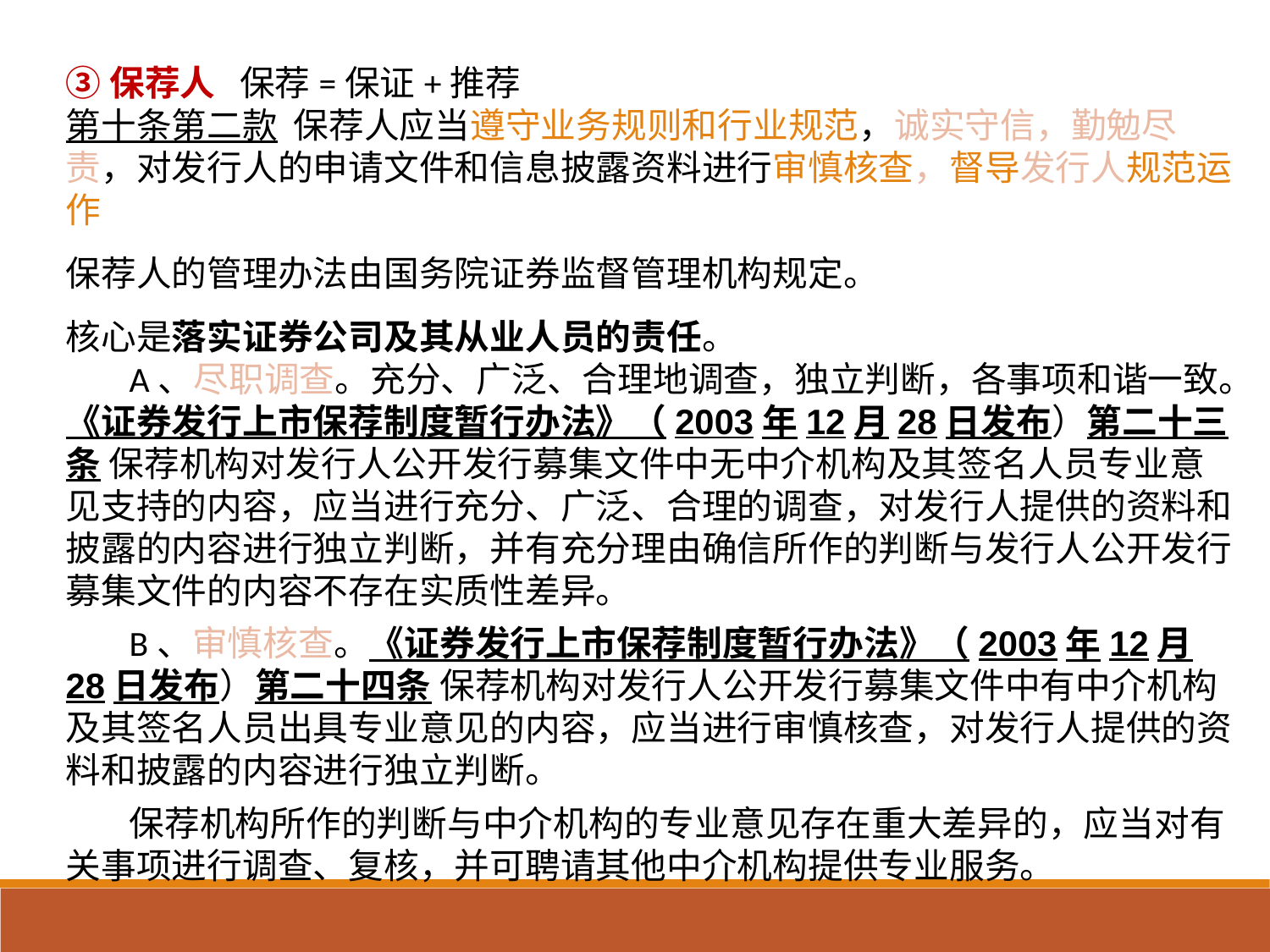

③保荐人   保荐=保证+推荐
第十条第二款  保荐人应当遵守业务规则和行业规范，诚实守信，勤勉尽责，对发行人的申请文件和信息披露资料进行审慎核查，督导发行人规范运作
保荐人的管理办法由国务院证券监督管理机构规定。
核心是落实证券公司及其从业人员的责任。
A、尽职调查。充分、广泛、合理地调查，独立判断，各事项和谐一致。《证券发行上市保荐制度暂行办法》（2003年12月28日发布）第二十三条 保荐机构对发行人公开发行募集文件中无中介机构及其签名人员专业意见支持的内容，应当进行充分、广泛、合理的调查，对发行人提供的资料和披露的内容进行独立判断，并有充分理由确信所作的判断与发行人公开发行募集文件的内容不存在实质性差异。
B、审慎核查。《证券发行上市保荐制度暂行办法》（2003年12月28日发布）第二十四条 保荐机构对发行人公开发行募集文件中有中介机构及其签名人员出具专业意见的内容，应当进行审慎核查，对发行人提供的资料和披露的内容进行独立判断。
保荐机构所作的判断与中介机构的专业意见存在重大差异的，应当对有关事项进行调查、复核，并可聘请其他中介机构提供专业服务。